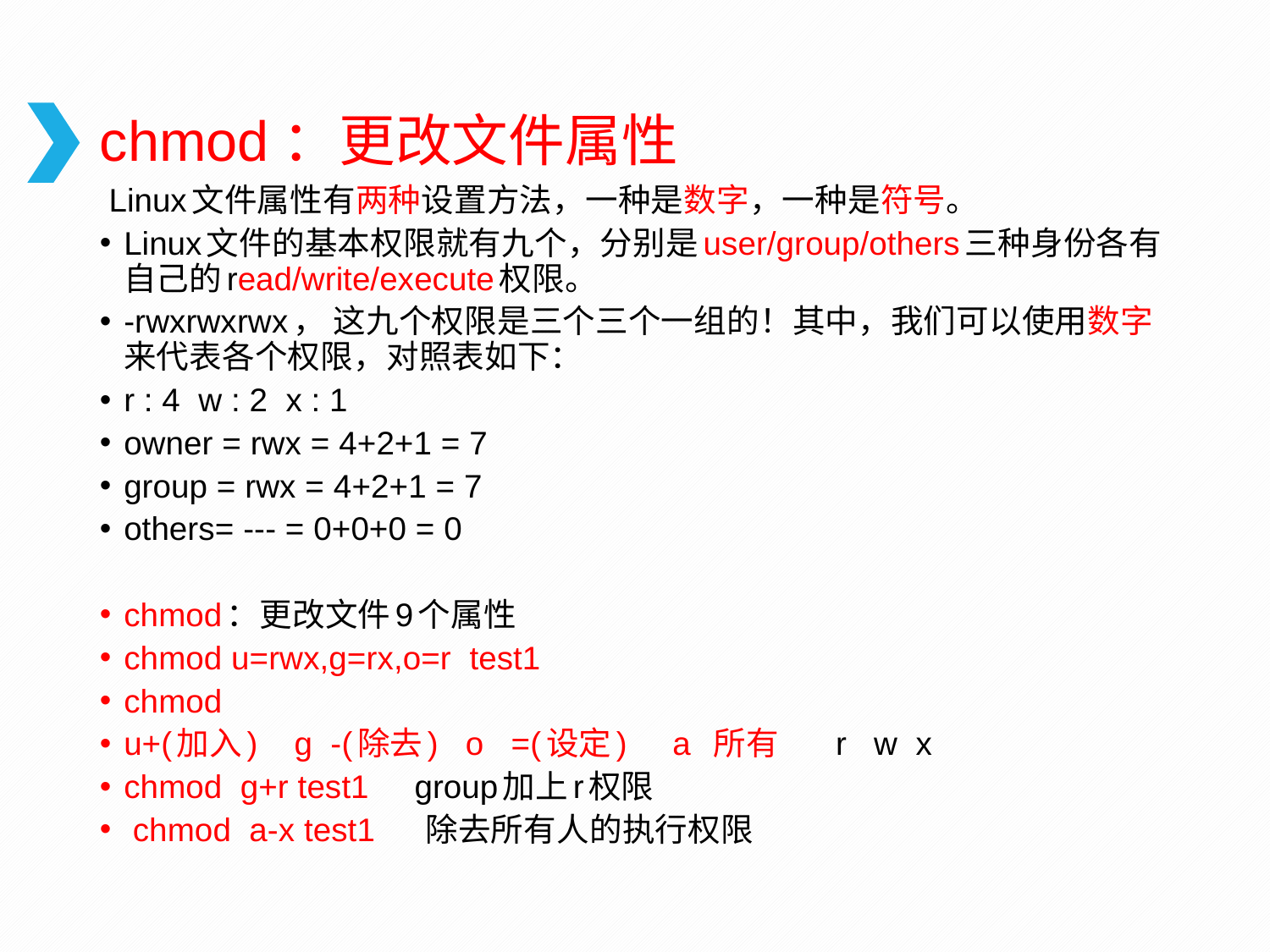

# chmod：更改文件属性
 Linux文件属性有两种设置方法，一种是数字，一种是符号。
Linux文件的基本权限就有九个，分别是user/group/others三种身份各有自己的read/write/execute权限。
-rwxrwxrwx， 这九个权限是三个三个一组的！其中，我们可以使用数字来代表各个权限，对照表如下：
r : 4  w : 2  x : 1
owner = rwx = 4+2+1 = 7
group = rwx = 4+2+1 = 7
others= --- = 0+0+0 = 0

chmod：更改文件9个属性
chmod u=rwx,g=rx,o=r  test1
chmod
u+(加入)    g  -(除去)   o   =(设定)     a  所有       r   w  x
chmod  g+r test1     group加上r权限
 chmod  a-x test1     除去所有人的执行权限